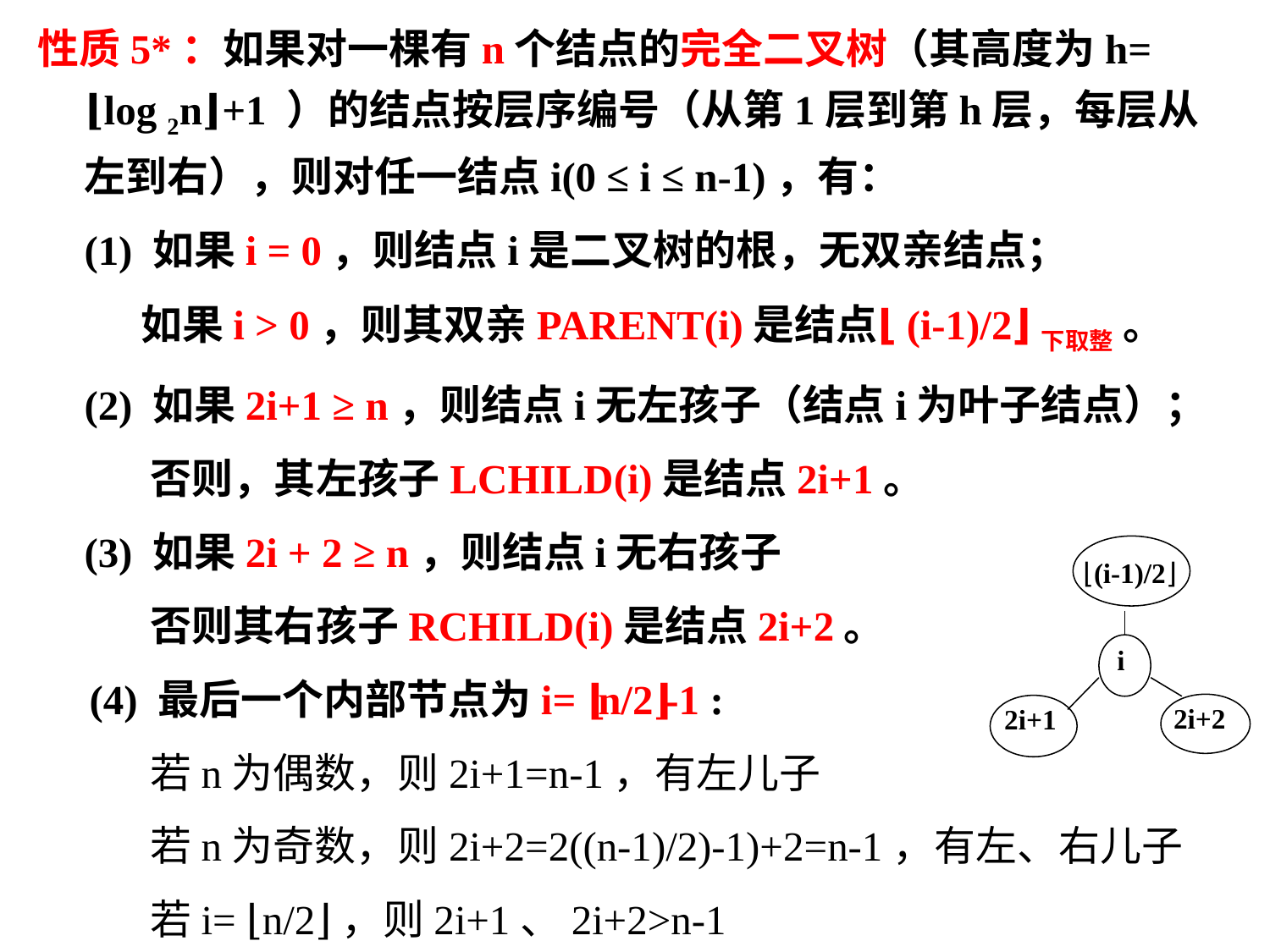

性质5*：如果对一棵有n个结点的完全二叉树（其高度为h= ⌊log 2n⌋+1 ）的结点按层序编号（从第1层到第h层，每层从左到右），则对任一结点i(0 ≤ i ≤ n-1)，有：
	(1) 如果i = 0，则结点i是二叉树的根，无双亲结点；
          如果i > 0，则其双亲PARENT(i)是结点⌊(i-1)/2⌋下取整 。
	(2) 如果2i+1 ≥ n，则结点i无左孩子（结点i为叶子结点）；
           否则，其左孩子LCHILD(i)是结点2i+1。
	(3) 如果2i + 2 ≥ n，则结点i无右孩子
	      否则其右孩子RCHILD(i)是结点2i+2。
     (4) 最后一个内部节点为i= ⌊n/2⌋-1 :
           若n为偶数，则2i+1=n-1，有左儿子
           若n为奇数，则2i+2=2((n-1)/2)-1)+2=n-1，有左、右儿子
           若i= ⌊n/2⌋，则2i+1、2i+2>n-1

⌊(i-1)/2⌋

i

2i+2

2i+1